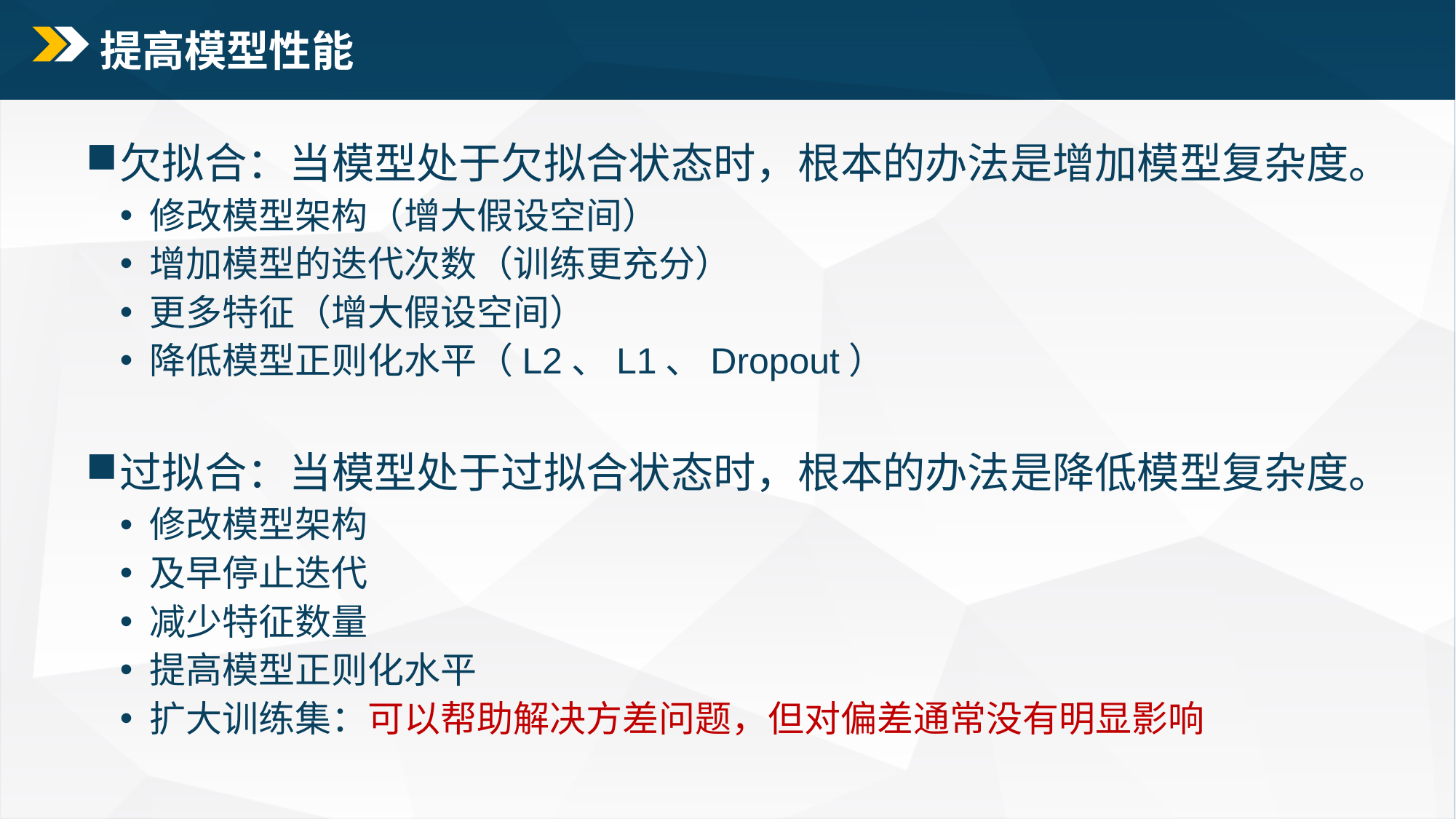

# 提高模型性能
欠拟合：当模型处于欠拟合状态时，根本的办法是增加模型复杂度。
 修改模型架构（增大假设空间）
 增加模型的迭代次数（训练更充分）
 更多特征（增大假设空间）
 降低模型正则化水平（L2、L1、Dropout）

过拟合：当模型处于过拟合状态时，根本的办法是降低模型复杂度。
 修改模型架构
 及早停止迭代
 减少特征数量
 提高模型正则化水平
 扩大训练集：可以帮助解决方差问题，但对偏差通常没有明显影响